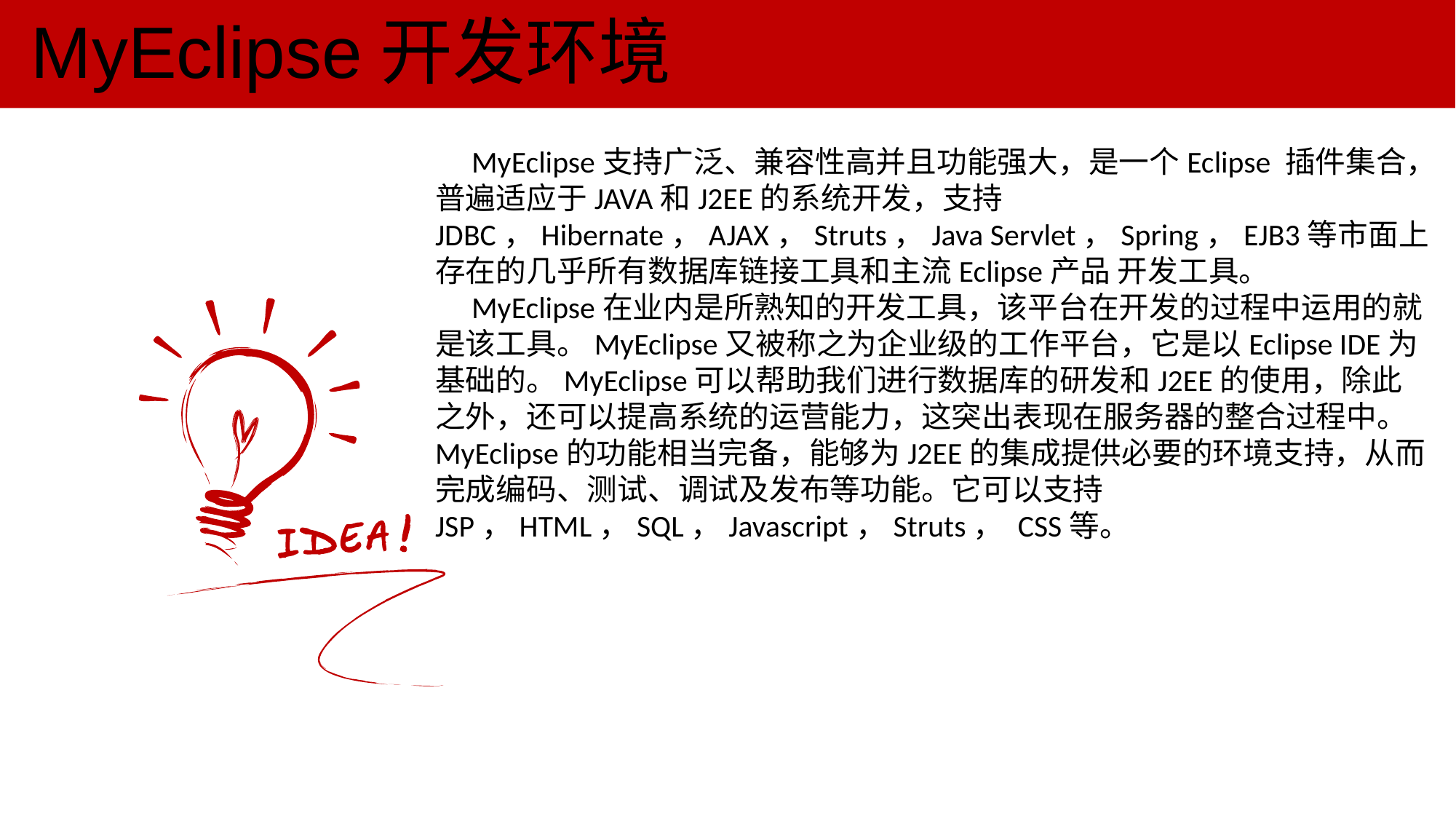

MyEclipse开发环境
MyEclipse支持广泛、兼容性高并且功能强大，是一个Eclipse 插件集合，普遍适应于JAVA和J2EE的系统开发，支持 JDBC，Hibernate，AJAX，Struts，Java Servlet，Spring，EJB3等市面上存在的几乎所有数据库链接工具和主流Eclipse产品 开发工具。
MyEclipse在业内是所熟知的开发工具，该平台在开发的过程中运用的就是该工具。MyEclipse又被称之为企业级的工作平台，它是以Eclipse IDE为基础的。MyEclipse可以帮助我们进行数据库的研发和J2EE的使用，除此之外，还可以提高系统的运营能力，这突出表现在服务器的整合过程中。MyEclipse的功能相当完备，能够为J2EE的集成提供必要的环境支持，从而完成编码、测试、调试及发布等功能。它可以支持JSP，HTML，SQL，Javascript，Struts， CSS等。